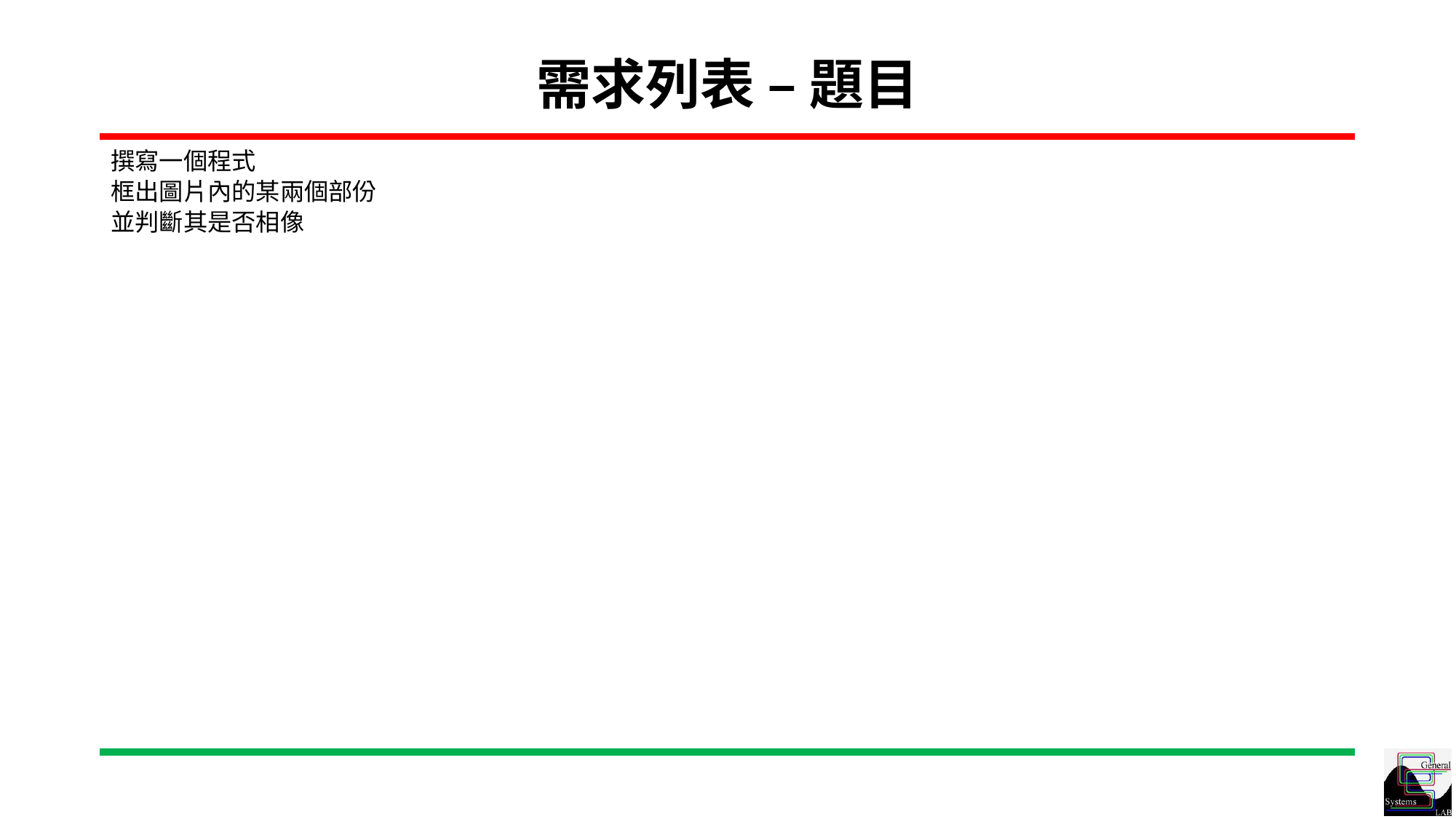

# 需求列表 – 題目
撰寫一個程式
框出圖片內的某兩個部份
並判斷其是否相像